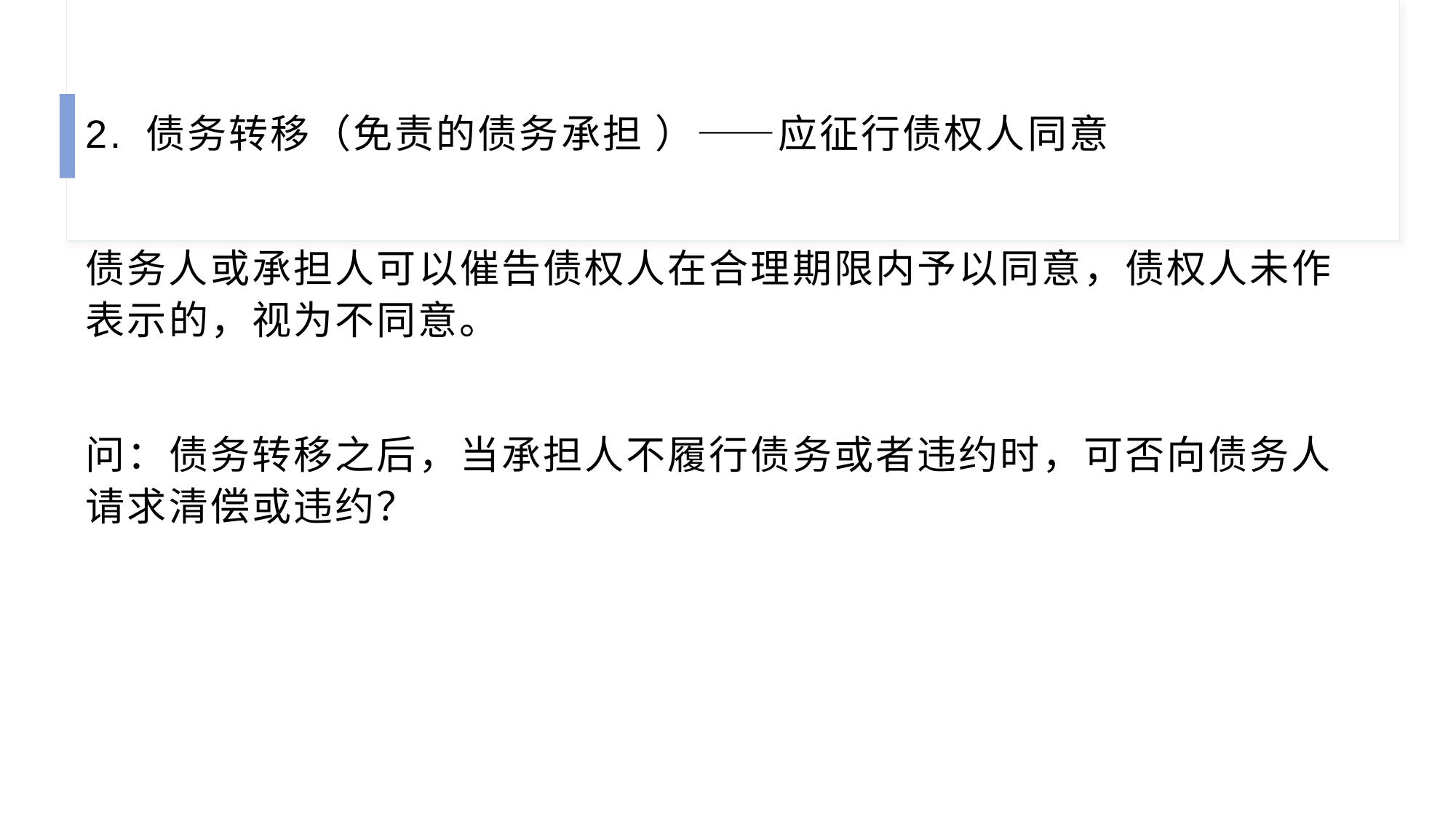

2. 债务转移（免责的债务承担 ）——应征行债权人同意

债务人或承担人可以催告债权人在合理期限内予以同意，债权人未作表示的，视为不同意。

问：债务转移之后，当承担人不履行债务或者违约时，可否向债务人请求清偿或违约？